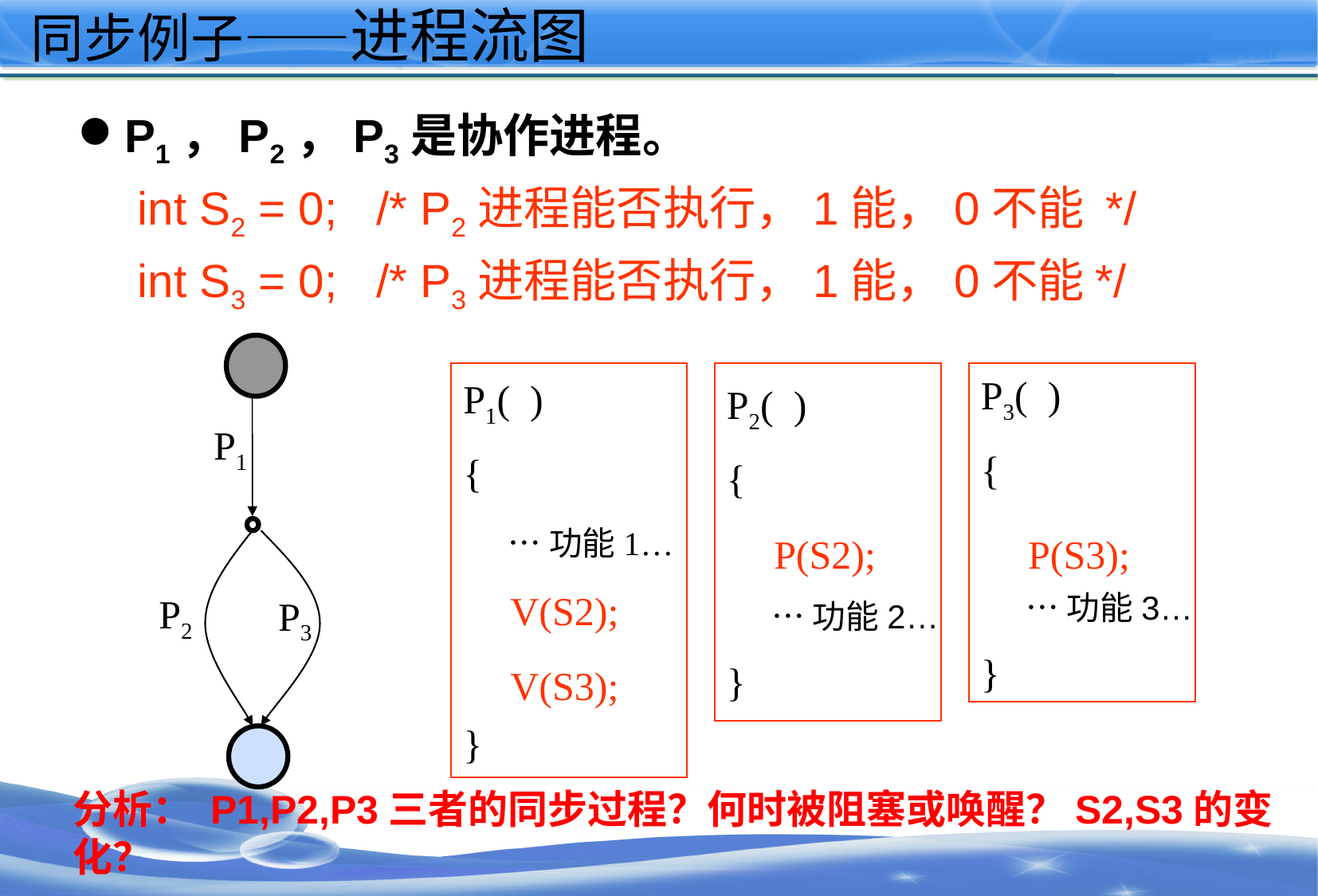

# 同步例子——进程流图
P1，P2，P3是协作进程。
int S2 = 0;   /* P2进程能否执行，1能，0不能 */
int S3 = 0;   /* P3进程能否执行，1能，0不能*/

P1

P2
P3

P1(  )
{
     …功能1…

}
P2(  )
{

     …功能2…
}
P3(  )
{

     …功能3…
}
P(S2);
P(S3);
V(S2);
V(S3);
分析： P1,P2,P3三者的同步过程？何时被阻塞或唤醒？S2,S3的变化？